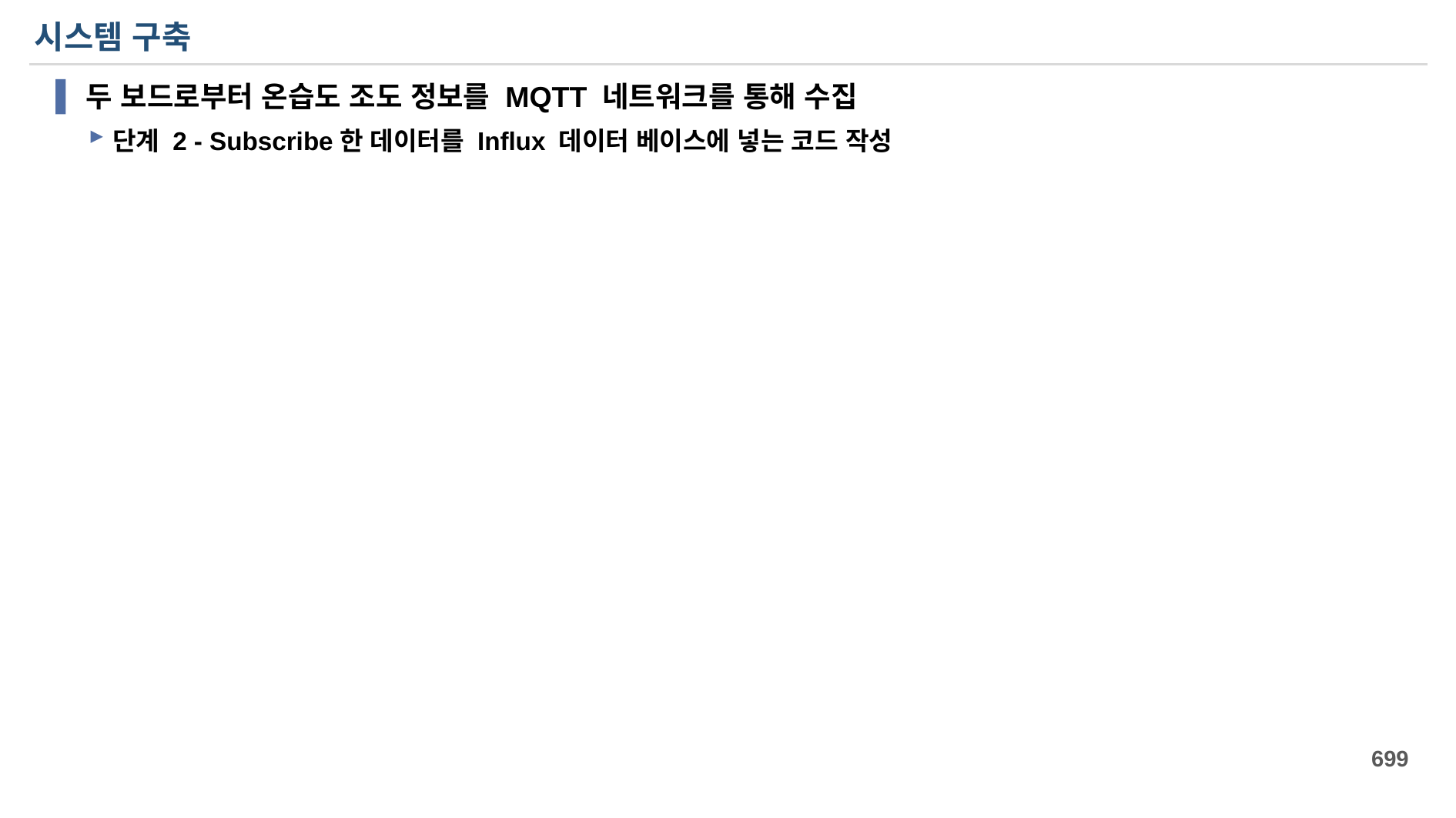

# 시스템 구축
두 보드로부터 온습도 조도 정보를 MQTT 네트워크를 통해 수집
단계 2 - Subscribe한 데이터를 Influx 데이터 베이스에 넣는 코드 작성
699